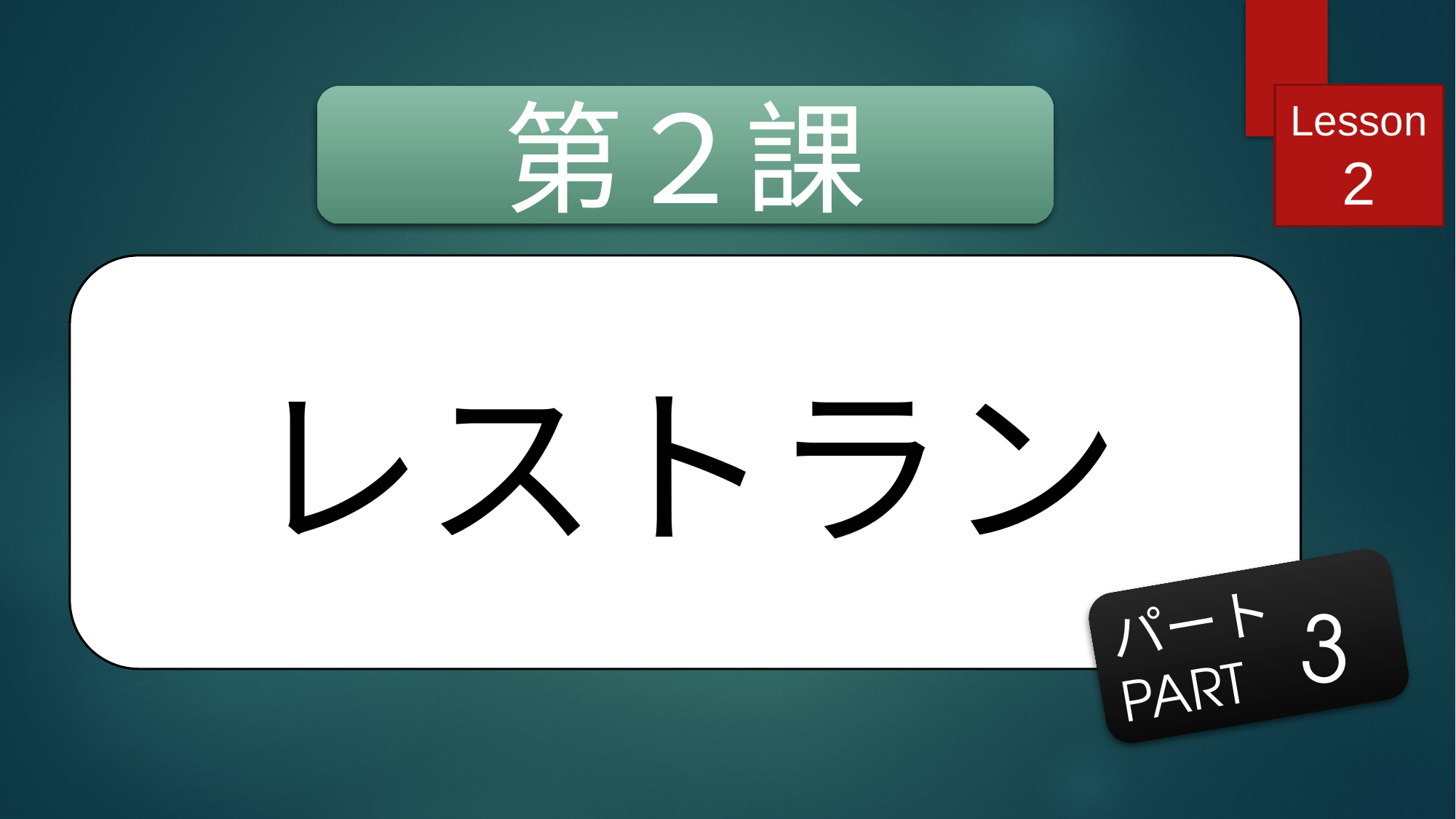

Lesson 2
第２課
レストラン
パート
PART
3